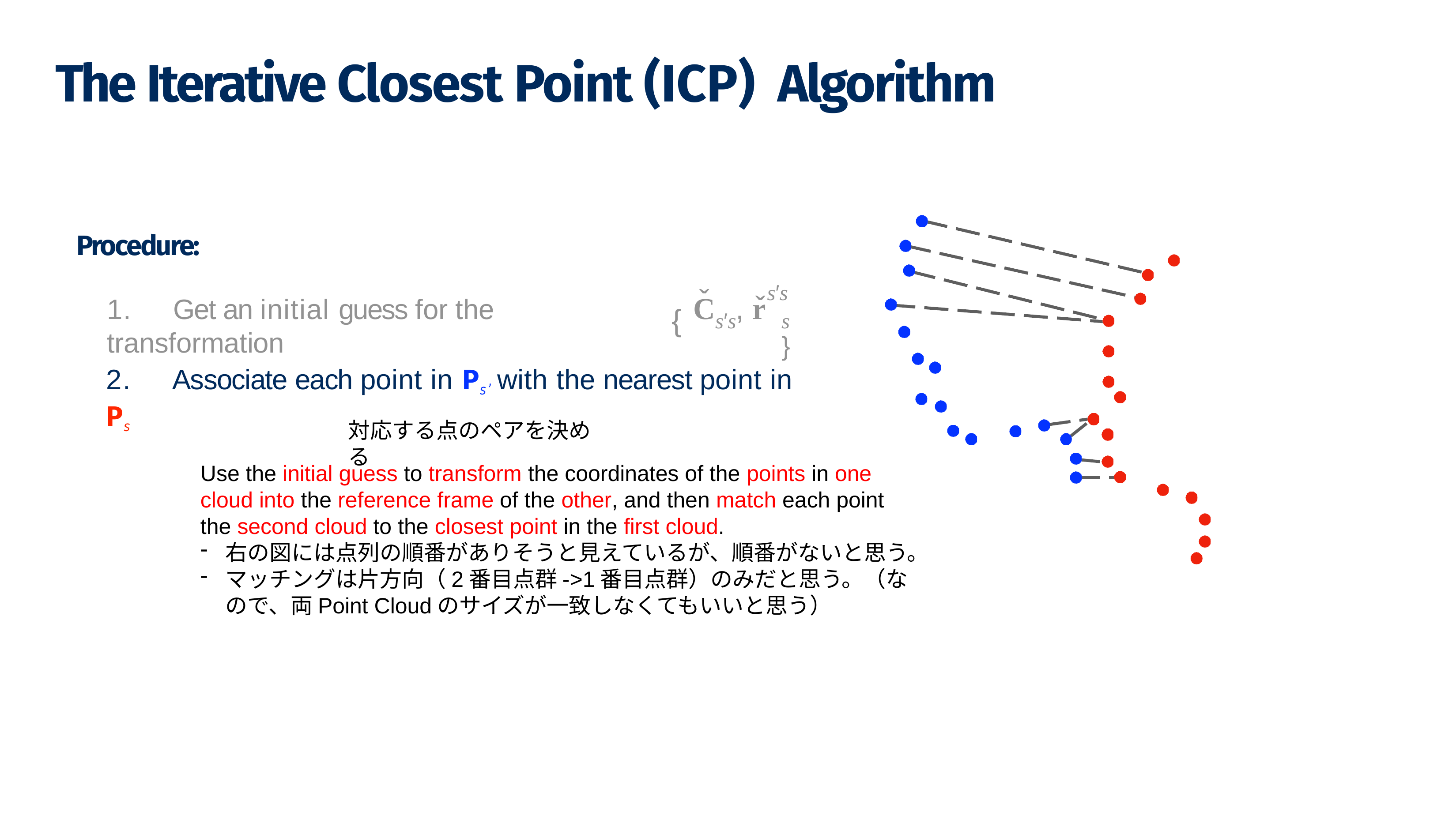

# The Iterative Closest Point (ICP) Algorithm

Procedure:

ˇ
s′s
s′s	s	}
ˇ
C
, r
1.	Get an initial guess for the transformation

{

2.	Associate each point in Ps’ with the nearest point in Ps

対応する点のペアを決める

Use the initial guess to transform the coordinates of the points in one cloud into the reference frame of the other, and then match each point the second cloud to the closest point in the first cloud.
右の図には点列の順番がありそうと見えているが、順番がないと思う。
マッチングは片方向（2番目点群->1番目点群）のみだと思う。（なので、両Point Cloudのサイズが一致しなくてもいいと思う）